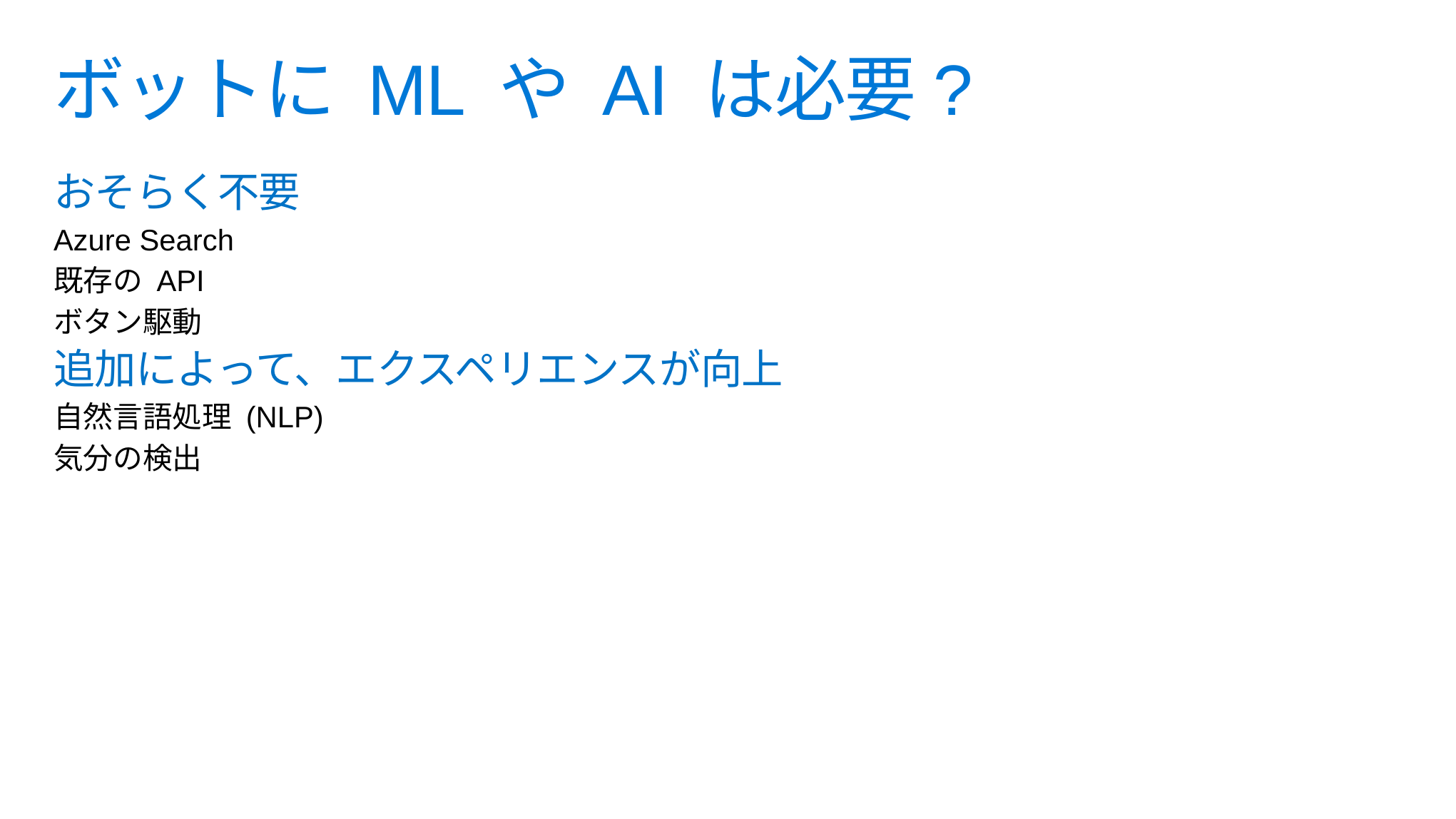

# ボットに ML や AI は必要?
おそらく不要
Azure Search
既存の API
ボタン駆動
追加によって、エクスペリエンスが向上
自然言語処理 (NLP)
気分の検出